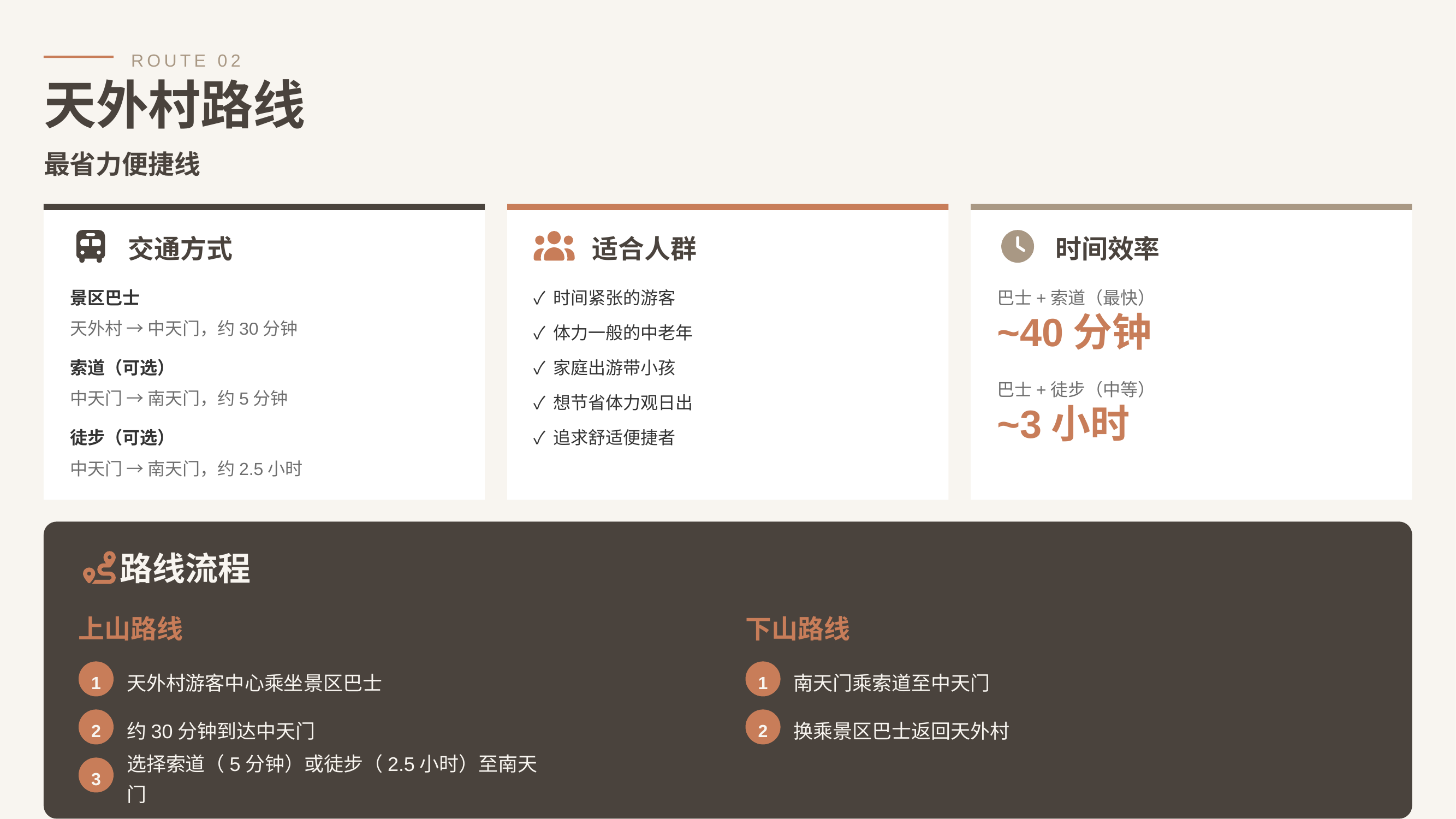

ROUTE 02

天外村路线
最省力便捷线

交通方式
适合人群
时间效率

景区巴士
✓ 时间紧张的游客
巴士+索道（最快）
天外村 → 中天门，约30分钟
~40分钟
✓ 体力一般的中老年
索道（可选）
✓ 家庭出游带小孩
巴士+徒步（中等）
中天门 → 南天门，约5分钟
✓ 想节省体力观日出
~3小时
徒步（可选）
✓ 追求舒适便捷者
中天门 → 南天门，约2.5小时

路线流程

上山路线
下山路线
1

1

天外村游客中心乘坐景区巴士
南天门乘索道至中天门
2

2

约30分钟到达中天门
换乘景区巴士返回天外村
3

选择索道（5分钟）或徒步（2.5小时）至南天门